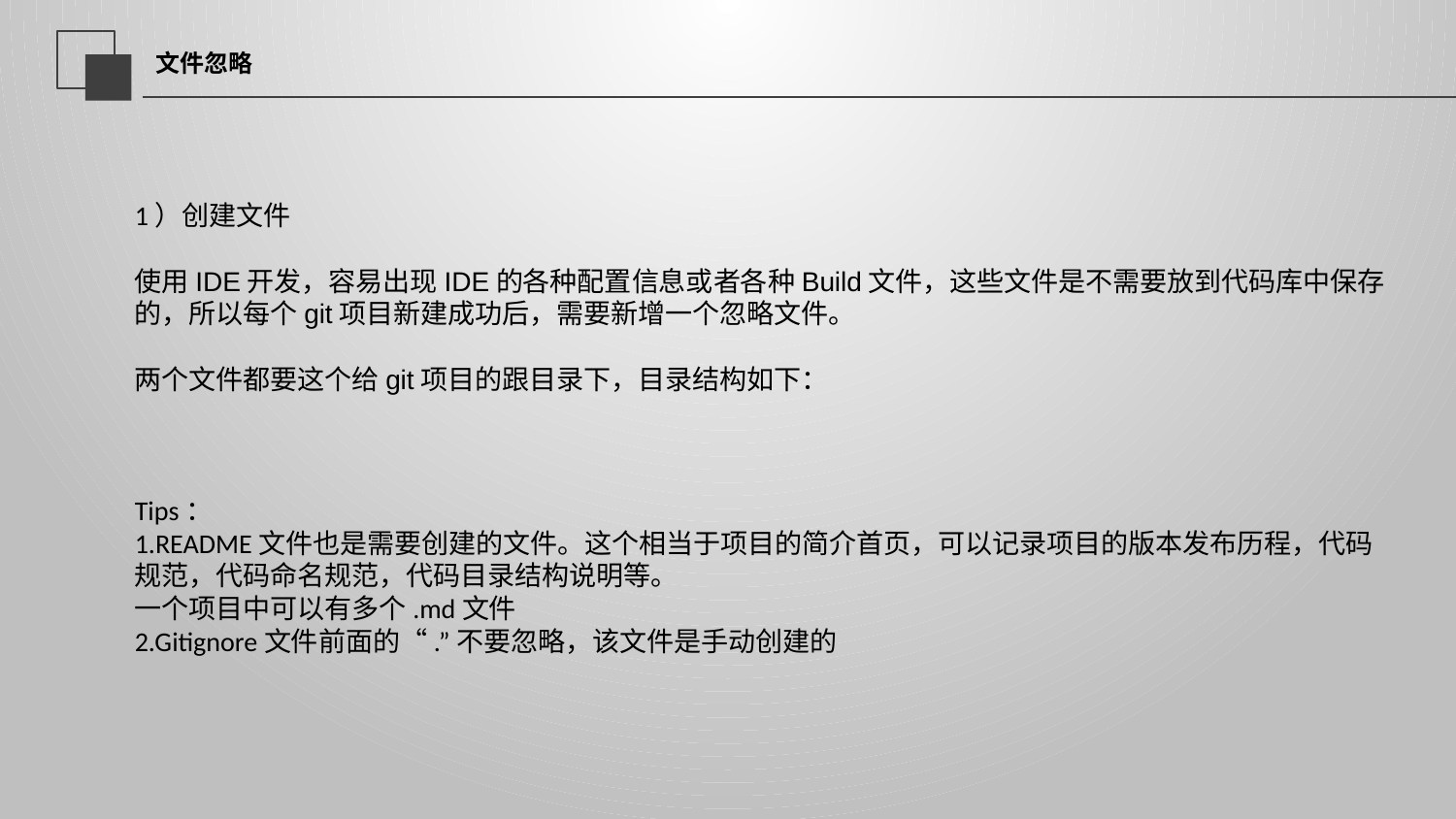

延迟符
# 文件忽略
1）创建文件

使用IDE开发，容易出现IDE的各种配置信息或者各种Build文件，这些文件是不需要放到代码库中保存的，所以每个git项目新建成功后，需要新增一个忽略文件。

两个文件都要这个给git项目的跟目录下，目录结构如下：

Tips：
1.README文件也是需要创建的文件。这个相当于项目的简介首页，可以记录项目的版本发布历程，代码规范，代码命名规范，代码目录结构说明等。
一个项目中可以有多个.md文件
2.Gitignore文件前面的“.”不要忽略，该文件是手动创建的